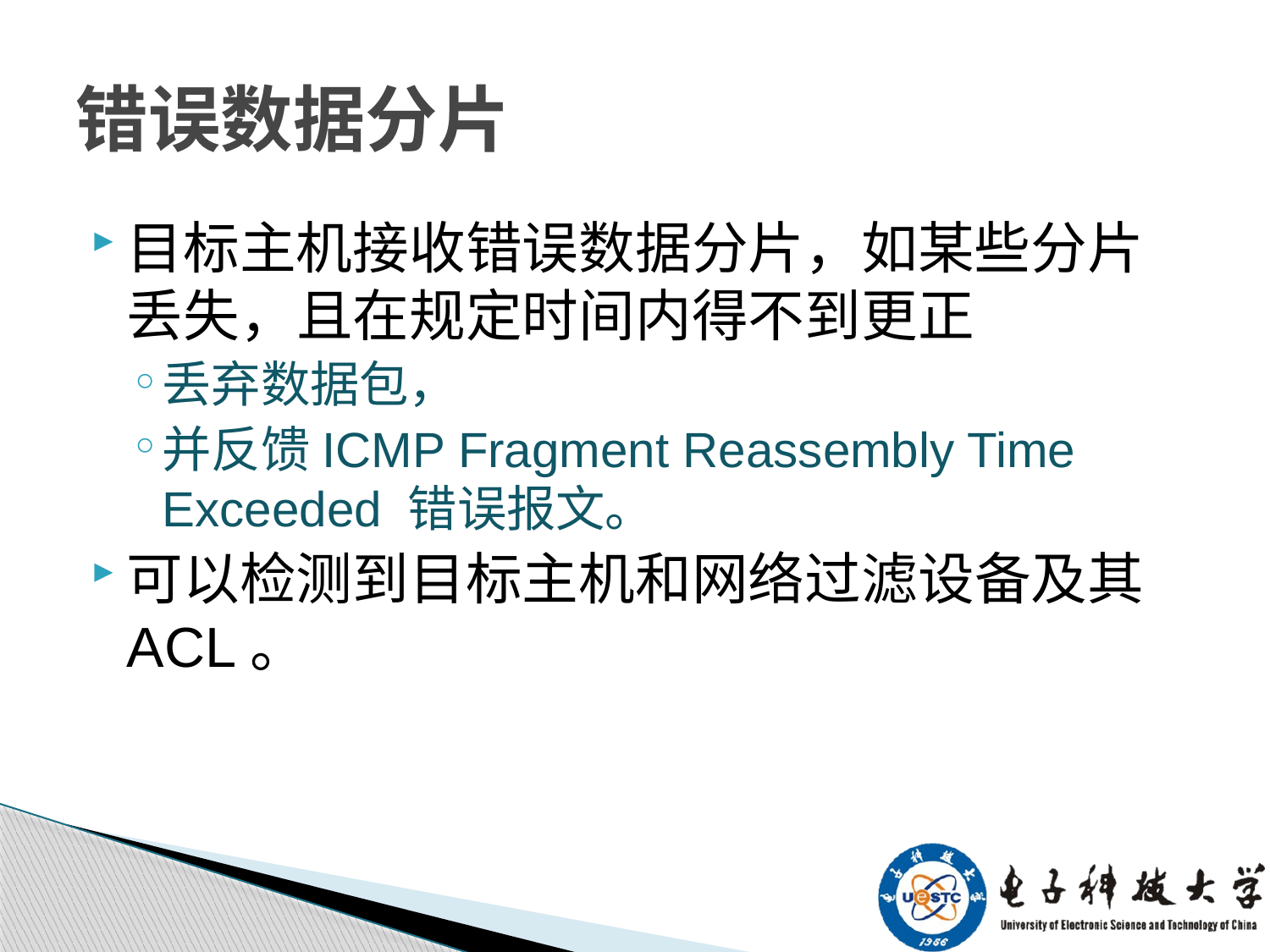

# 错误数据分片
目标主机接收错误数据分片，如某些分片丢失，且在规定时间内得不到更正
丢弃数据包，
并反馈ICMP Fragment Reassembly Time Exceeded 错误报文。
可以检测到目标主机和网络过滤设备及其ACL。

62